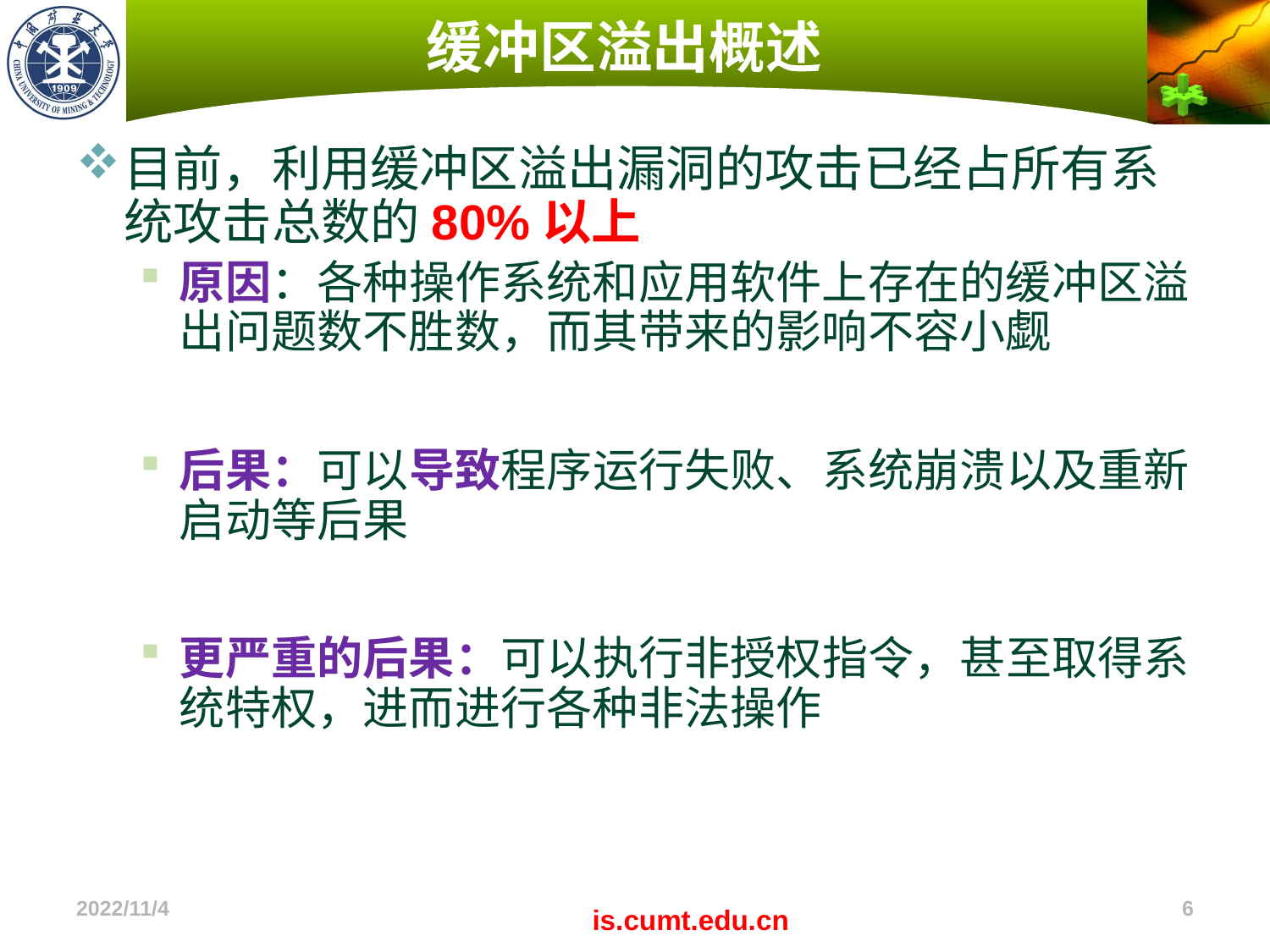

# 缓冲区溢出概述
目前，利用缓冲区溢出漏洞的攻击已经占所有系统攻击总数的80%以上
原因：各种操作系统和应用软件上存在的缓冲区溢出问题数不胜数，而其带来的影响不容小觑

后果：可以导致程序运行失败、系统崩溃以及重新启动等后果

更严重的后果：可以执行非授权指令，甚至取得系统特权，进而进行各种非法操作
2022/11/4
6
is.cumt.edu.cn